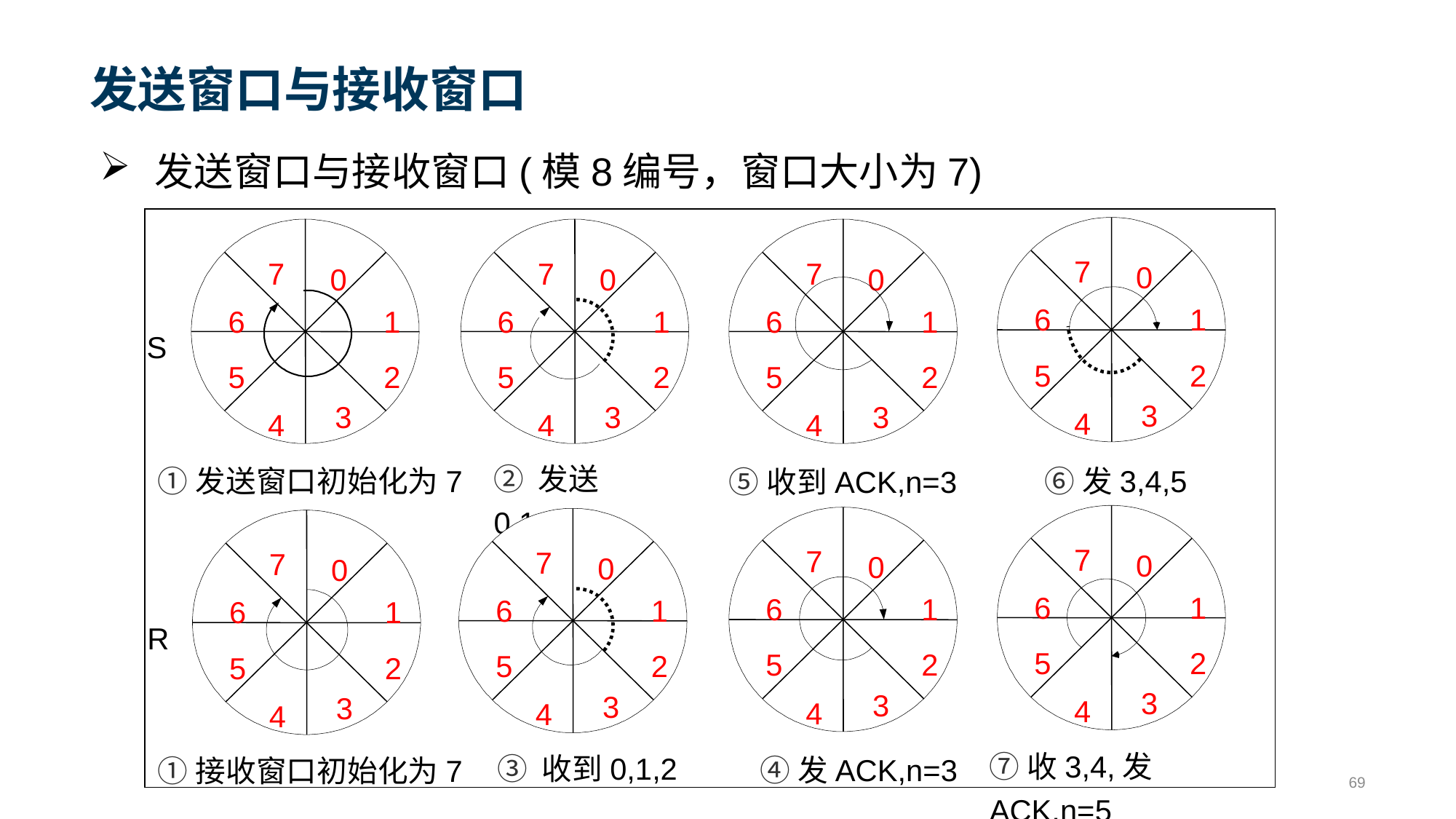

# 发送窗口与接收窗口
发送窗口与接收窗口(模8编号，窗口大小为7)

7
7
7
7

0

0
0
0

6
1
6
1
6
1
6
1

S

5
2
5
2
5
2
5
2
3
3
3
3
4
4
4
4
①发送窗口初始化为7
② 发送0,1,2
⑥发3,4,5
⑤收到ACK,n=3

7
7
7
7

0

0

0

0

6
1
6
1
6
1
6
1

R

5
2
5
2
5
2
5
2

3
3
3
3
4
4
4
4
①接收窗口初始化为7
⑦收3,4,发ACK,n=5
③ 收到0,1,2
④发ACK,n=3
69